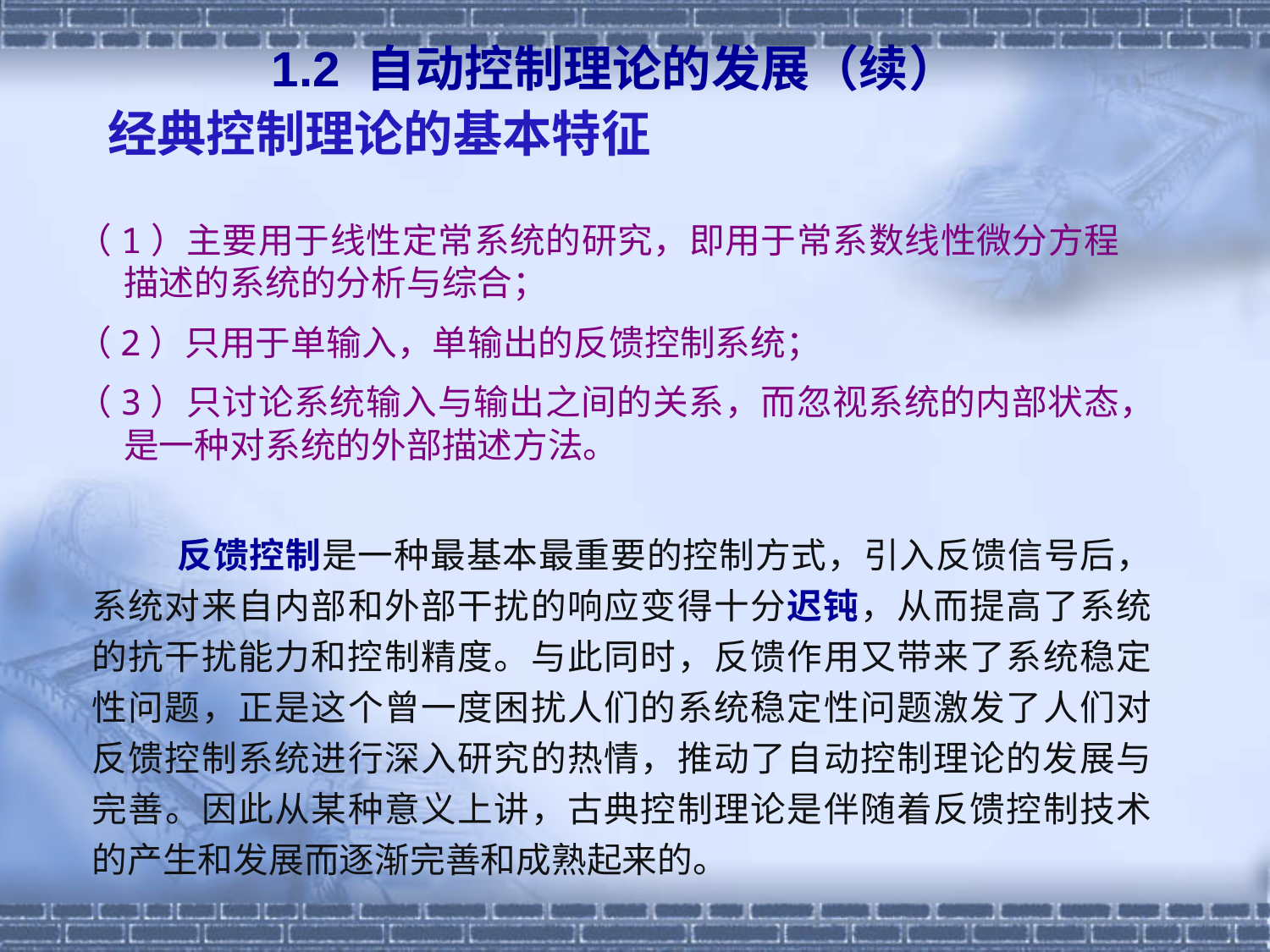

1.2 自动控制理论的发展（续）
# 经典控制理论的基本特征
（1）主要用于线性定常系统的研究，即用于常系数线性微分方程描述的系统的分析与综合；
（2）只用于单输入，单输出的反馈控制系统；
（3）只讨论系统输入与输出之间的关系，而忽视系统的内部状态，是一种对系统的外部描述方法。
              反馈控制是一种最基本最重要的控制方式，引入反馈信号后，系统对来自内部和外部干扰的响应变得十分迟钝，从而提高了系统的抗干扰能力和控制精度。与此同时，反馈作用又带来了系统稳定性问题，正是这个曾一度困扰人们的系统稳定性问题激发了人们对反馈控制系统进行深入研究的热情，推动了自动控制理论的发展与完善。因此从某种意义上讲，古典控制理论是伴随着反馈控制技术的产生和发展而逐渐完善和成熟起来的。